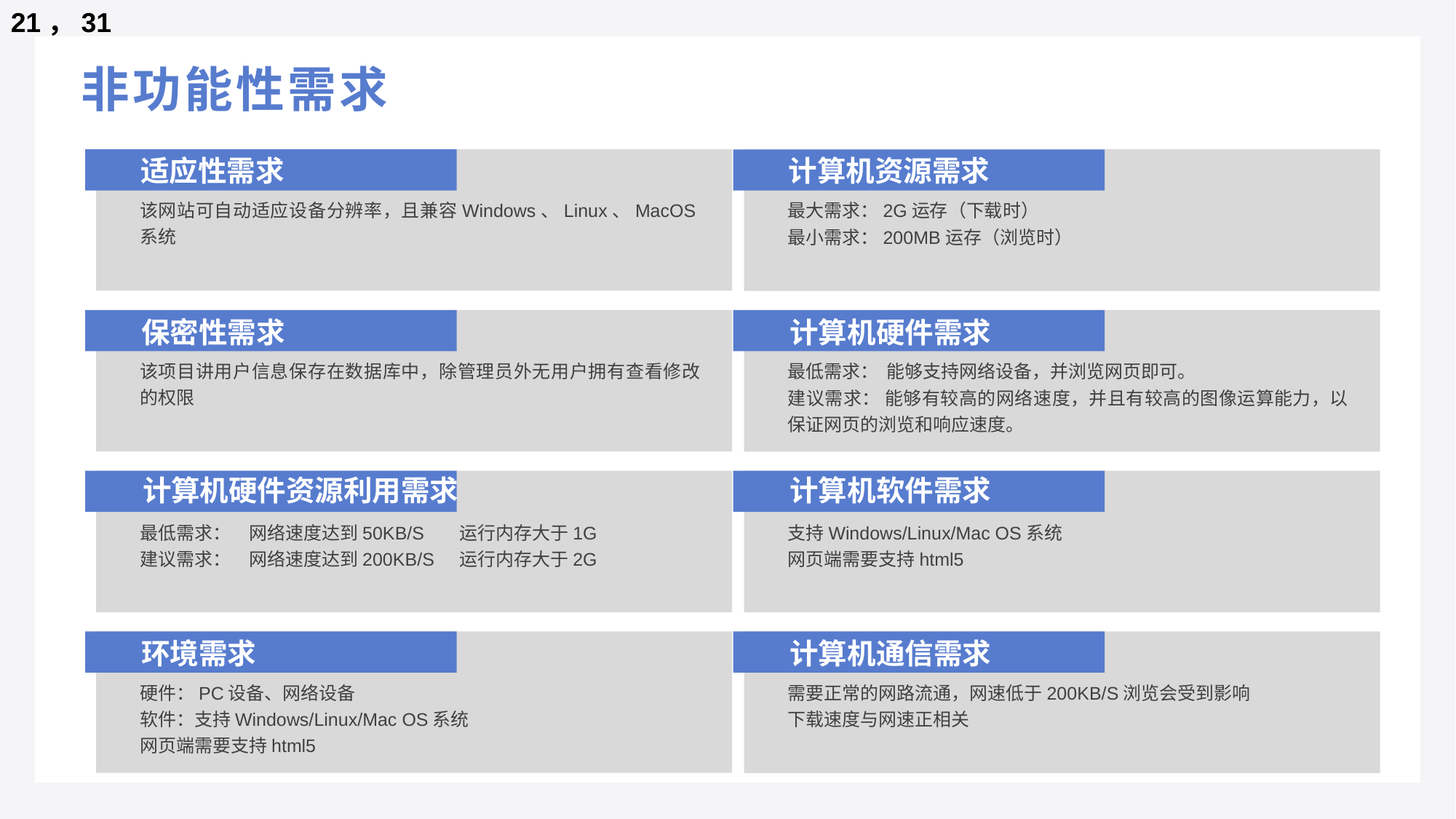

21，31
# 非功能性需求
权力
1.深入用户群体，用户沟通
2.协助、引导用户做出决策
3.作为开发组和用户之间的桥梁
适应性需求
计算机资源需求

该网站可自动适应设备分辨率，且兼容Windows、Linux、MacOS系统
最大需求：2G运存（下载时）
最小需求：200MB运存（浏览时）
权力
1.提出对项目功能的意见
2.提出对原型设计的意见
3.提出所需要的需求
保密性需求
计算机硬件需求

该项目讲用户信息保存在数据库中，除管理员外无用户拥有查看修改的权限
最低需求：  能够支持网络设备，并浏览网页即可。
建议需求： 能够有较高的网络速度，并且有较高的图像运算能力，以保证网页的浏览和响应速度。
计算机硬件资源利用需求
计算机软件需求

最低需求：	网络速度达到50KB/S      运行内存大于1G
建议需求：	网络速度达到200KB/S    运行内存大于2G

支持Windows/Linux/Mac OS系统
网页端需要支持html5
环境需求
计算机通信需求

硬件：PC设备、网络设备
软件：支持Windows/Linux/Mac OS系统
网页端需要支持html5
需要正常的网路流通，网速低于200KB/S浏览会受到影响
下载速度与网速正相关